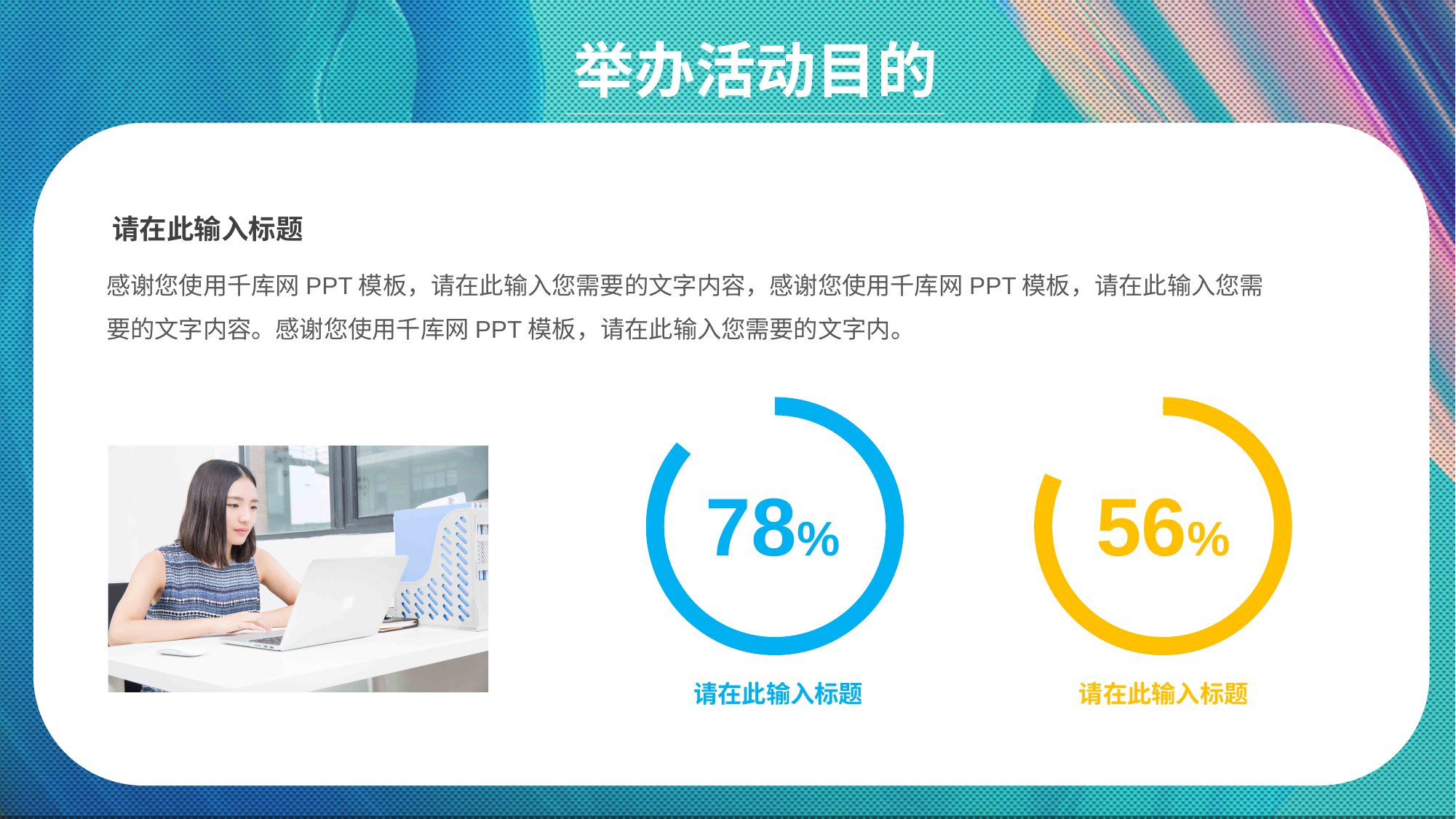

举办活动目的
请在此输入标题
感谢您使用千库网PPT模板，请在此输入您需要的文字内容，感谢您使用千库网PPT模板，请在此输入您需要的文字内容。感谢您使用千库网PPT模板，请在此输入您需要的文字内。

78%
56%
请在此输入标题
请在此输入标题